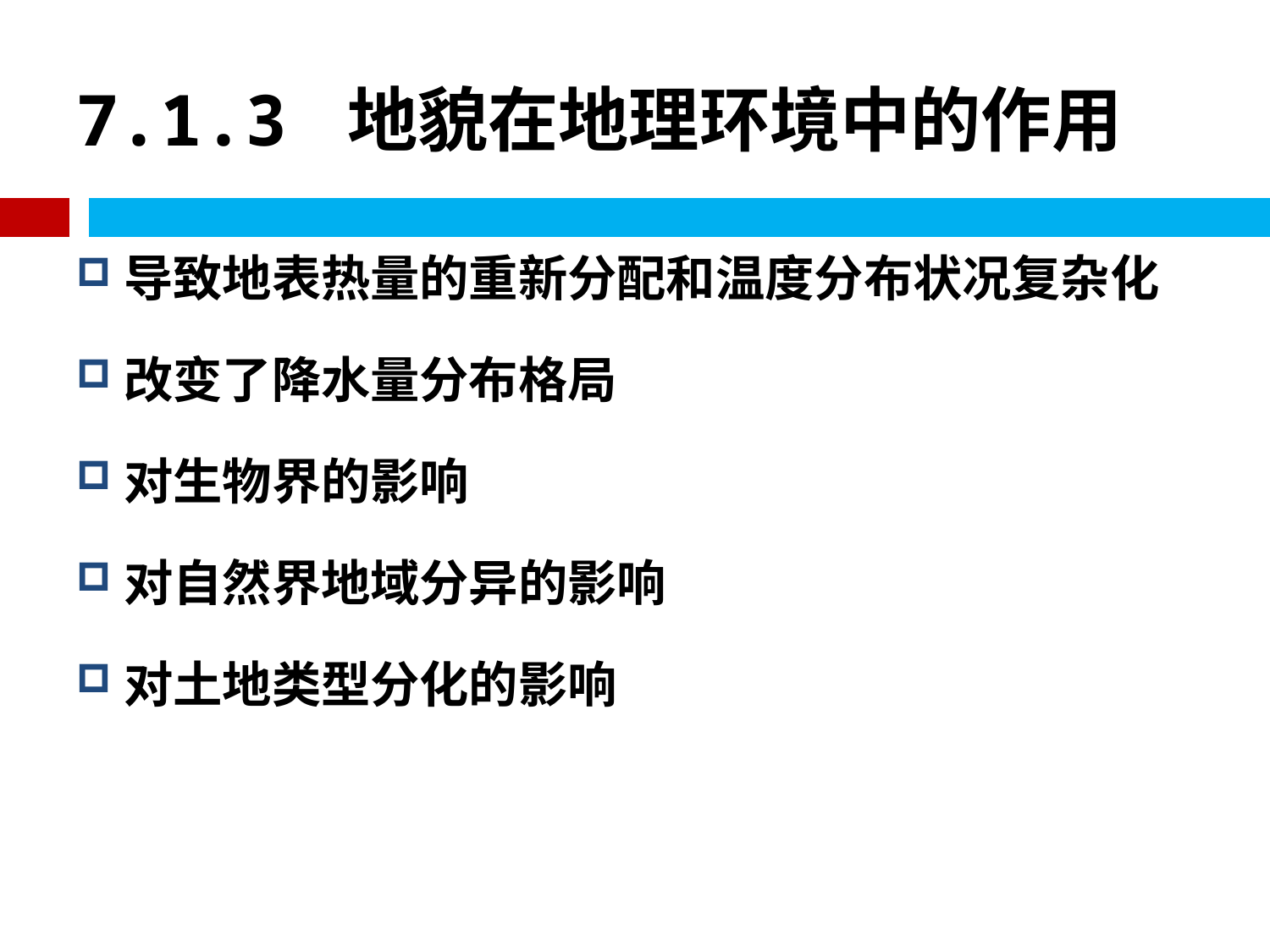

# 7.1.3 地貌在地理环境中的作用
导致地表热量的重新分配和温度分布状况复杂化
改变了降水量分布格局
对生物界的影响
对自然界地域分异的影响
对土地类型分化的影响